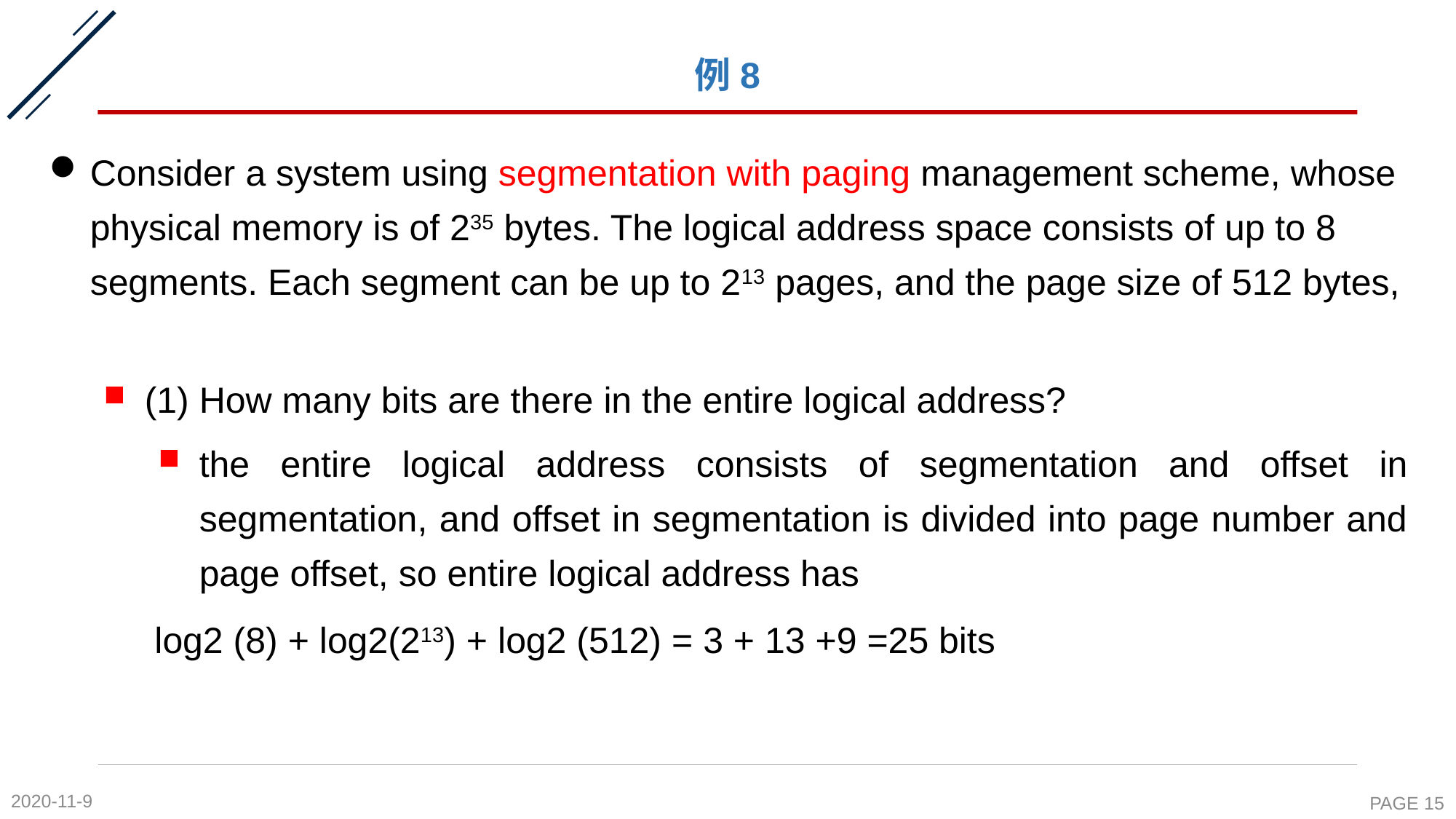

# 例8
Consider a system using segmentation with paging management scheme, whose physical memory is of 235 bytes. The logical address space consists of up to 8 segments. Each segment can be up to 213 pages, and the page size of 512 bytes,
(1) How many bits are there in the entire logical address?
the entire logical address consists of segmentation and offset in segmentation, and offset in segmentation is divided into page number and page offset, so entire logical address has
     log2 (8) + log2(213) + log2 (512) = 3 + 13 +9 =25 bits
2020-11-9
PAGE 15